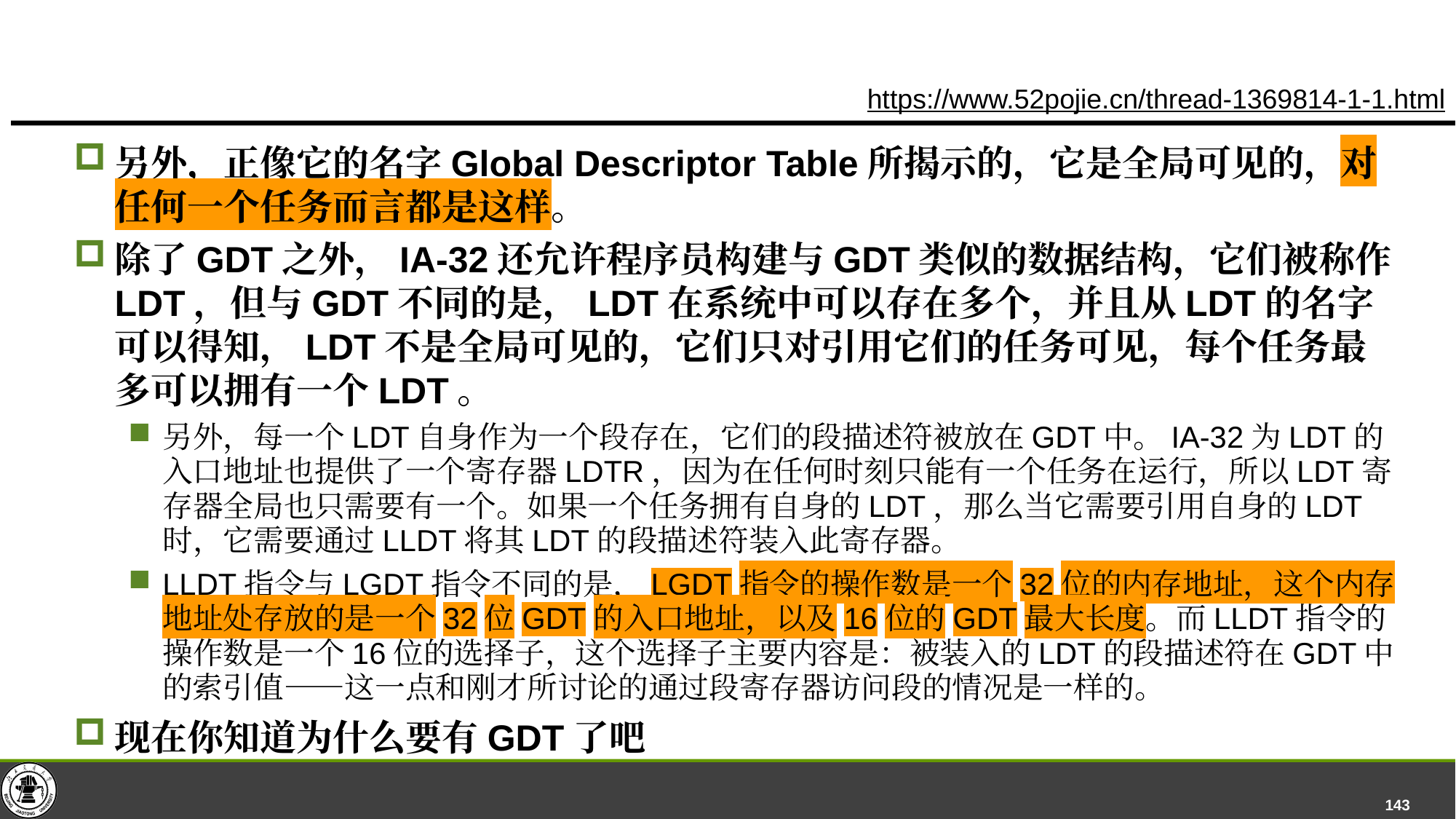

#
https://www.52pojie.cn/thread-1369814-1-1.html
另外，正像它的名字Global Descriptor Table所揭示的，它是全局可见的，对任何一个任务而言都是这样。
除了GDT之外，IA-32还允许程序员构建与GDT类似的数据结构，它们被称作LDT，但与GDT不同的是，LDT在系统中可以存在多个，并且从LDT的名字可以得知，LDT不是全局可见的，它们只对引用它们的任务可见，每个任务最多可以拥有一个LDT。
另外，每一个LDT自身作为一个段存在，它们的段描述符被放在GDT中。IA-32为LDT的入口地址也提供了一个寄存器LDTR，因为在任何时刻只能有一个任务在运行，所以LDT寄存器全局也只需要有一个。如果一个任务拥有自身的LDT，那么当它需要引用自身的LDT时，它需要通过LLDT将其LDT的段描述符装入此寄存器。
LLDT指令与LGDT指令不同的是，LGDT指令的操作数是一个32位的内存地址，这个内存地址处存放的是一个32位GDT的入口地址，以及16位的GDT最大长度。而LLDT指令的操作数是一个16位的选择子，这个选择子主要内容是：被装入的LDT的段描述符在GDT中的索引值——这一点和刚才所讨论的通过段寄存器访问段的情况是一样的。
现在你知道为什么要有GDT了吧